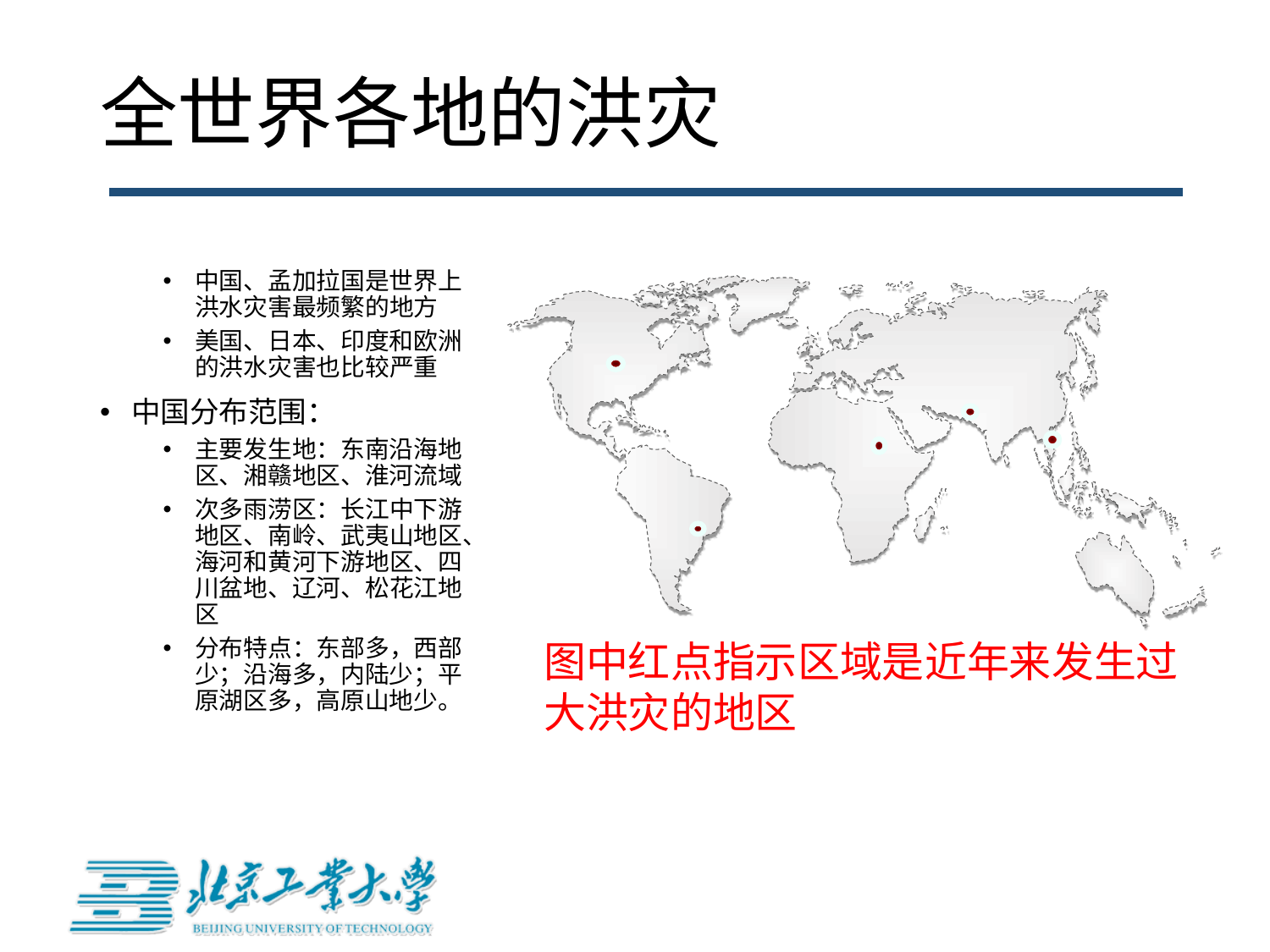

# 全世界各地的洪灾
中国、孟加拉国是世界上洪水灾害最频繁的地方
美国、日本、印度和欧洲的洪水灾害也比较严重
中国分布范围：
主要发生地：东南沿海地区、湘赣地区、淮河流域
次多雨涝区：长江中下游地区、南岭、武夷山地区、海河和黄河下游地区、四川盆地、辽河、松花江地区
分布特点：东部多，西部少；沿海多，内陆少；平原湖区多，高原山地少。

图中红点指示区域是近年来发生过大洪灾的地区